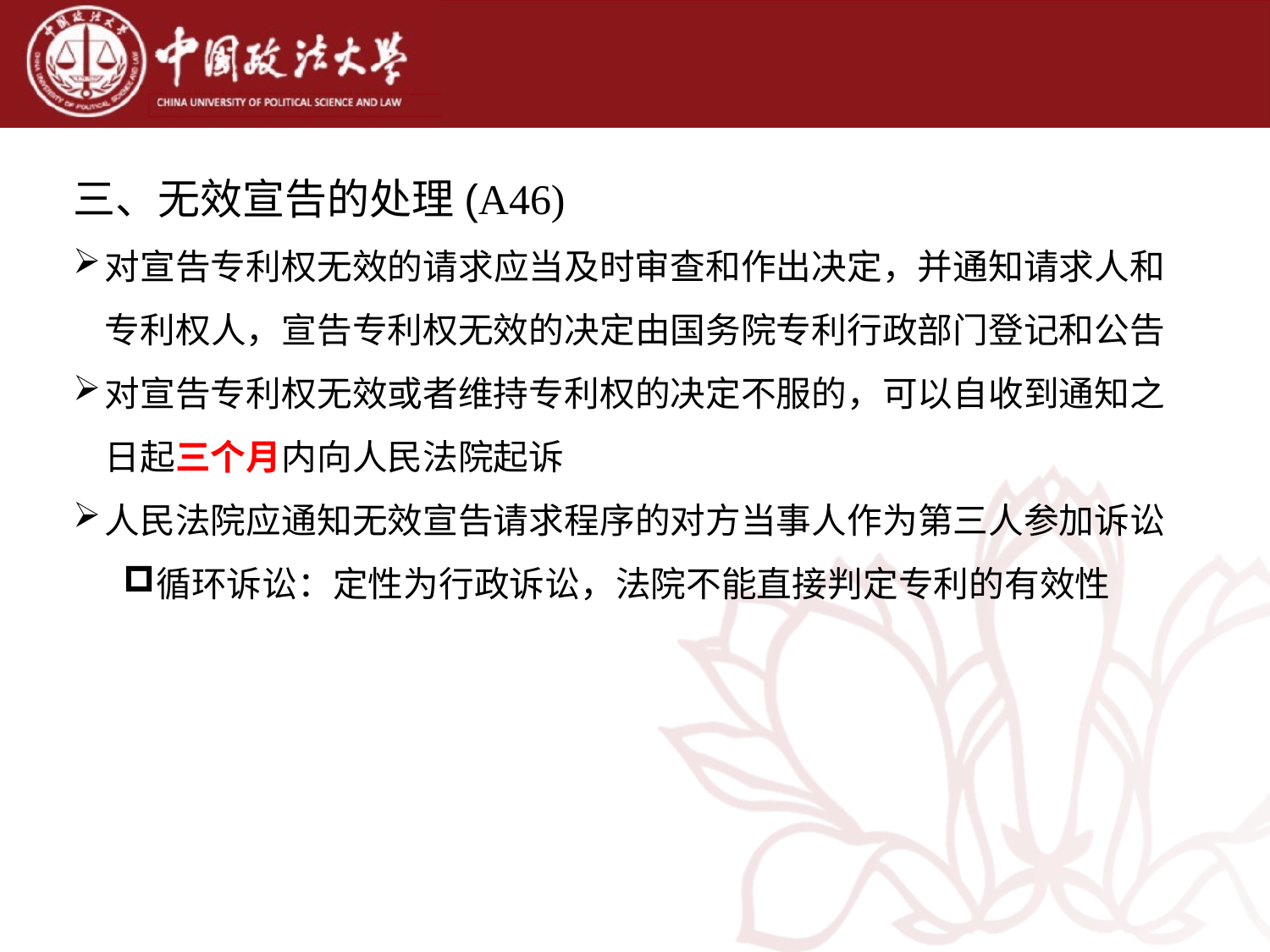

三、无效宣告的处理(A46)
对宣告专利权无效的请求应当及时审查和作出决定，并通知请求人和专利权人，宣告专利权无效的决定由国务院专利行政部门登记和公告
对宣告专利权无效或者维持专利权的决定不服的，可以自收到通知之日起三个月内向人民法院起诉
人民法院应通知无效宣告请求程序的对方当事人作为第三人参加诉讼
循环诉讼：定性为行政诉讼，法院不能直接判定专利的有效性